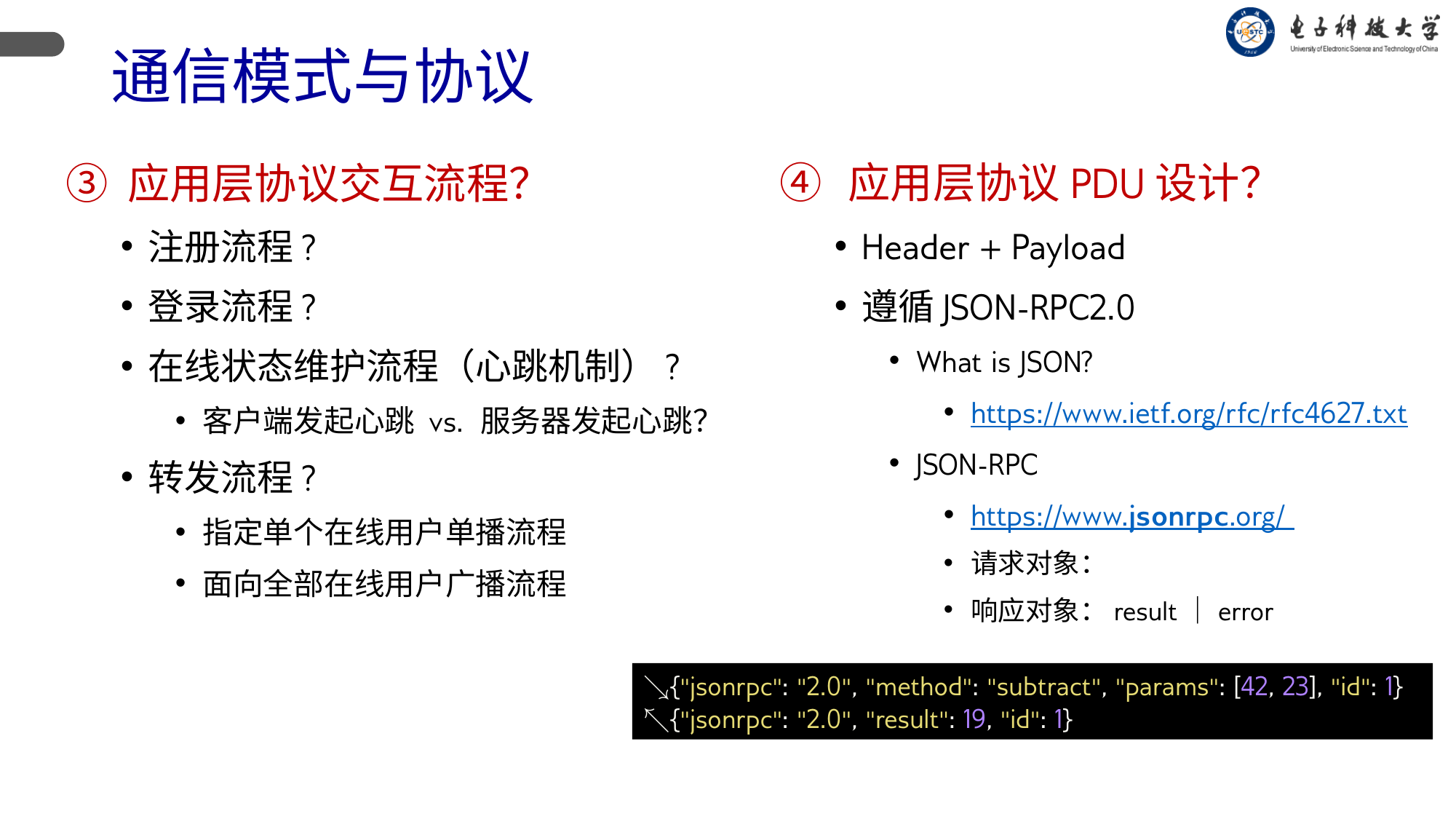

# 通信模式与协议
应用层协议交互流程？
注册流程?
登录流程?
在线状态维护流程（心跳机制）?
客户端发起心跳 vs. 服务器发起心跳？
转发流程?
指定单个在线用户单播流程
面向全部在线用户广播流程
应用层协议PDU设计？
Header + Payload
遵循JSON-RPC2.0
What is JSON?
https://www.ietf.org/rfc/rfc4627.txt
JSON-RPC
https://www.jsonrpc.org/
请求对象：
响应对象：result｜error
↘︎{"jsonrpc": "2.0", "method": "subtract", "params": [42, 23], "id": 1}
↖︎{"jsonrpc": "2.0", "result": 19, "id": 1}